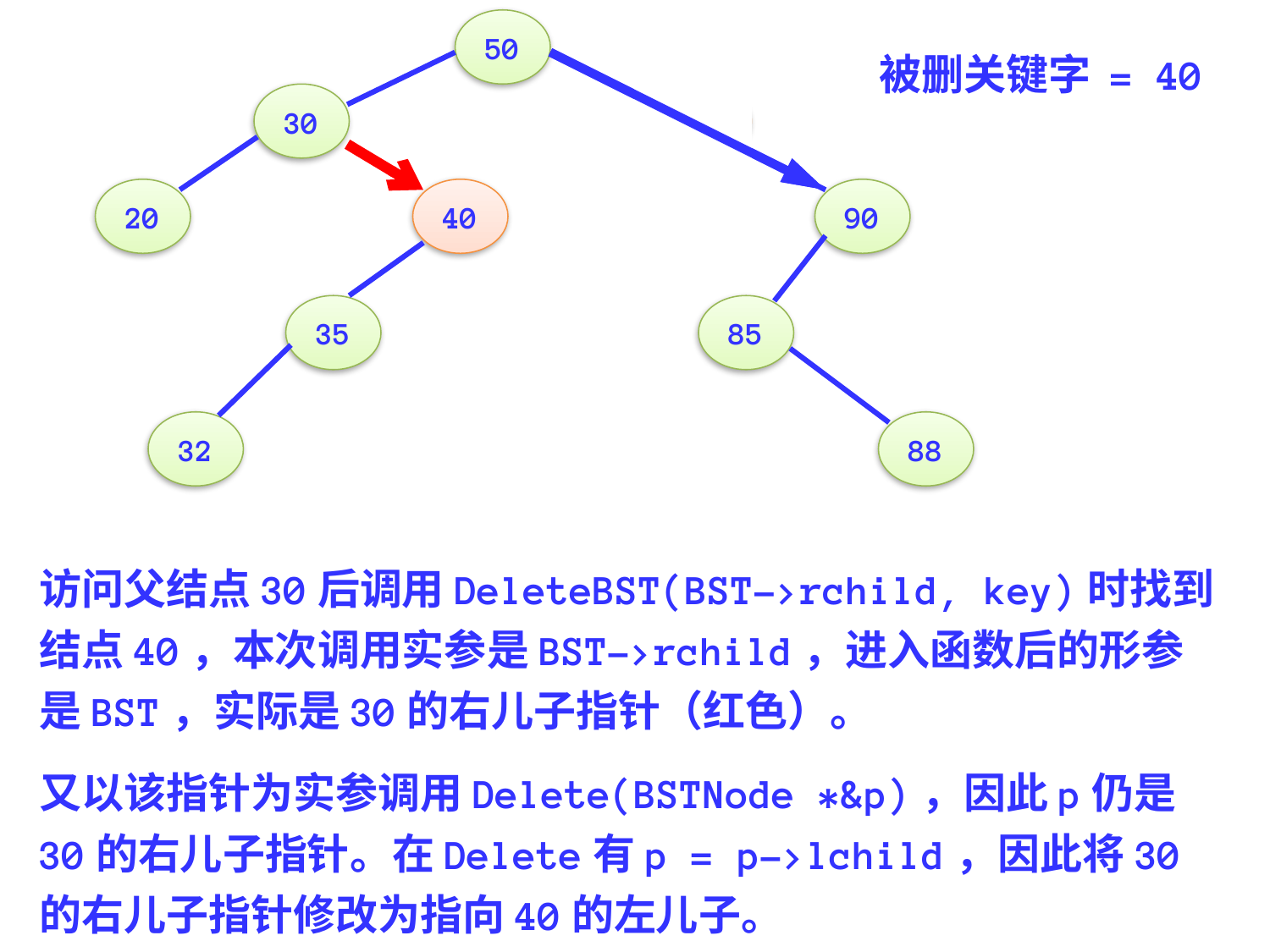

50
被删关键字 = 40

30
80

20
40
90

35
85

32
88
访问父结点30后调用DeleteBST(BST->rchild, key)时找到结点40，本次调用实参是BST->rchild，进入函数后的形参是BST，实际是30的右儿子指针（红色）。
又以该指针为实参调用Delete(BSTNode *&p)，因此p仍是30的右儿子指针。在Delete有p = p->lchild，因此将30的右儿子指针修改为指向40的左儿子。